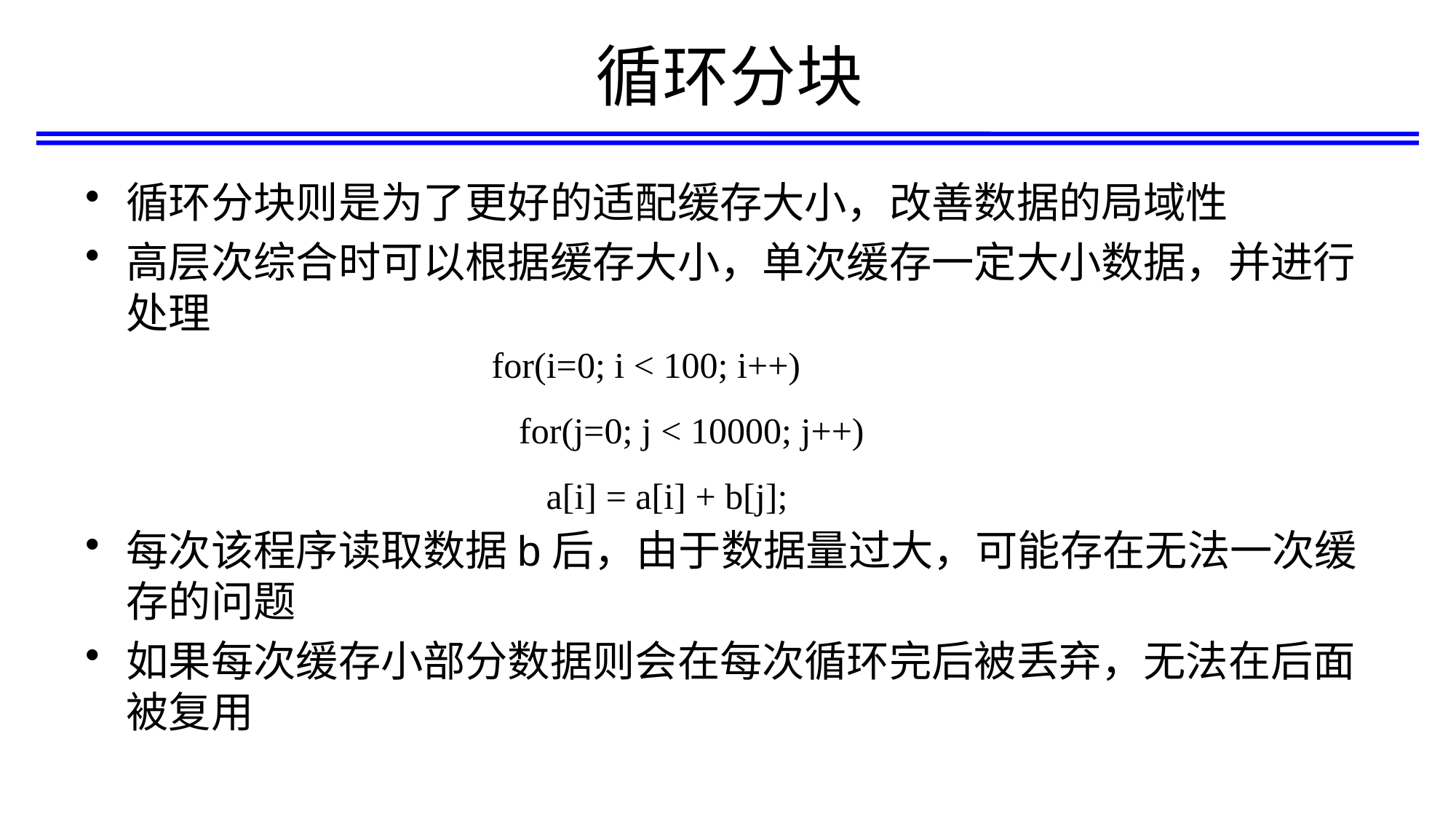

# 循环分块
循环分块则是为了更好的适配缓存大小，改善数据的局域性
高层次综合时可以根据缓存大小，单次缓存一定大小数据，并进行处理

每次该程序读取数据b后，由于数据量过大，可能存在无法一次缓存的问题
如果每次缓存小部分数据则会在每次循环完后被丢弃，无法在后面被复用
 for(i=0; i < 100; i++)
    for(j=0; j < 10000; j++)
       a[i] = a[i] + b[j];